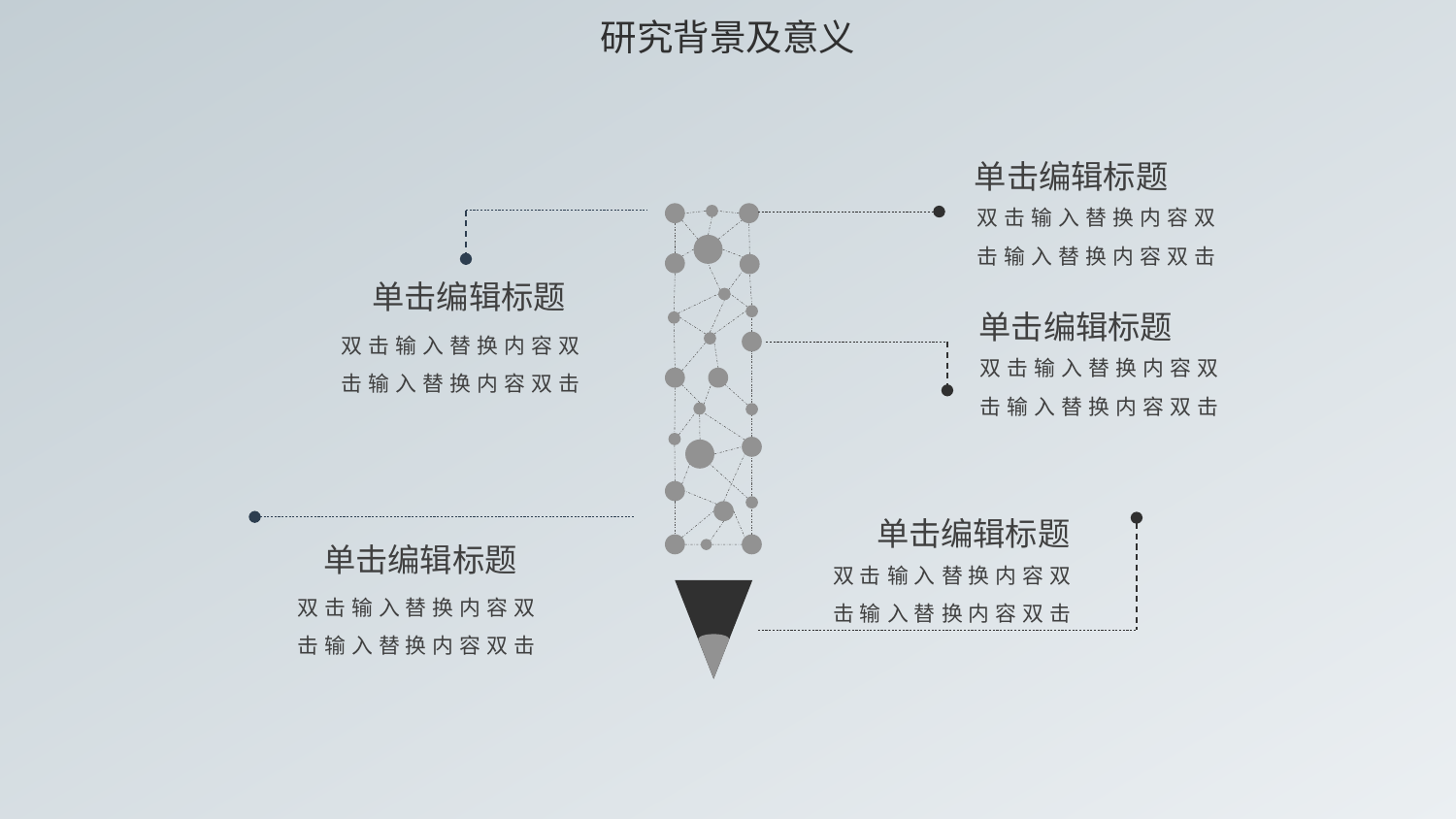

研究背景及意义
单击编辑标题
双击输入替换内容双击输入替换内容双击

单击编辑标题
双击输入替换内容双击输入替换内容双击
单击编辑标题
双击输入替换内容双击输入替换内容双击
单击编辑标题
双击输入替换内容双击输入替换内容双击
单击编辑标题
双击输入替换内容双击输入替换内容双击